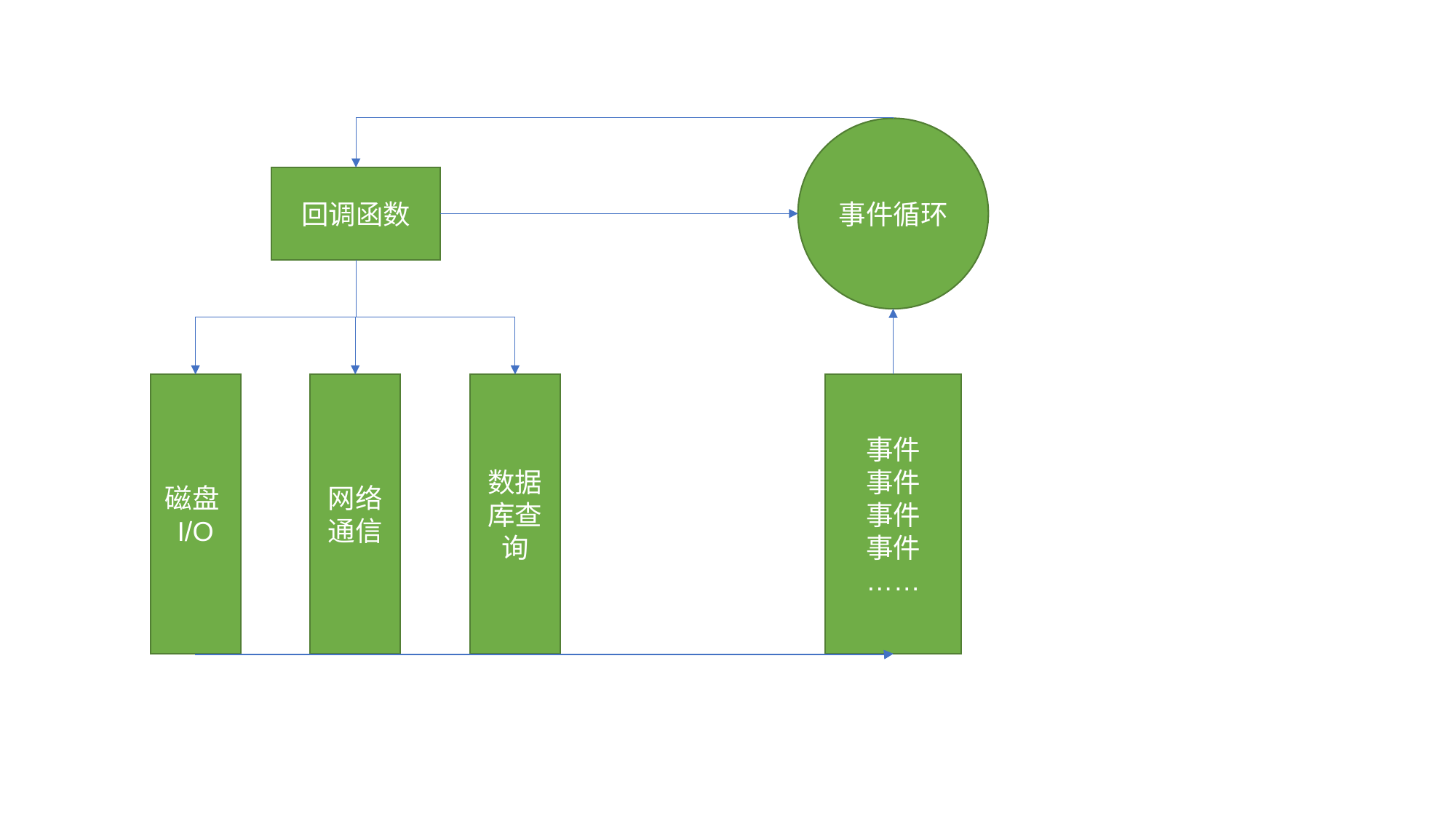

事件循环
回调函数
磁盘I/O
网络通信
数据库查询
事件
事件
事件
事件
……